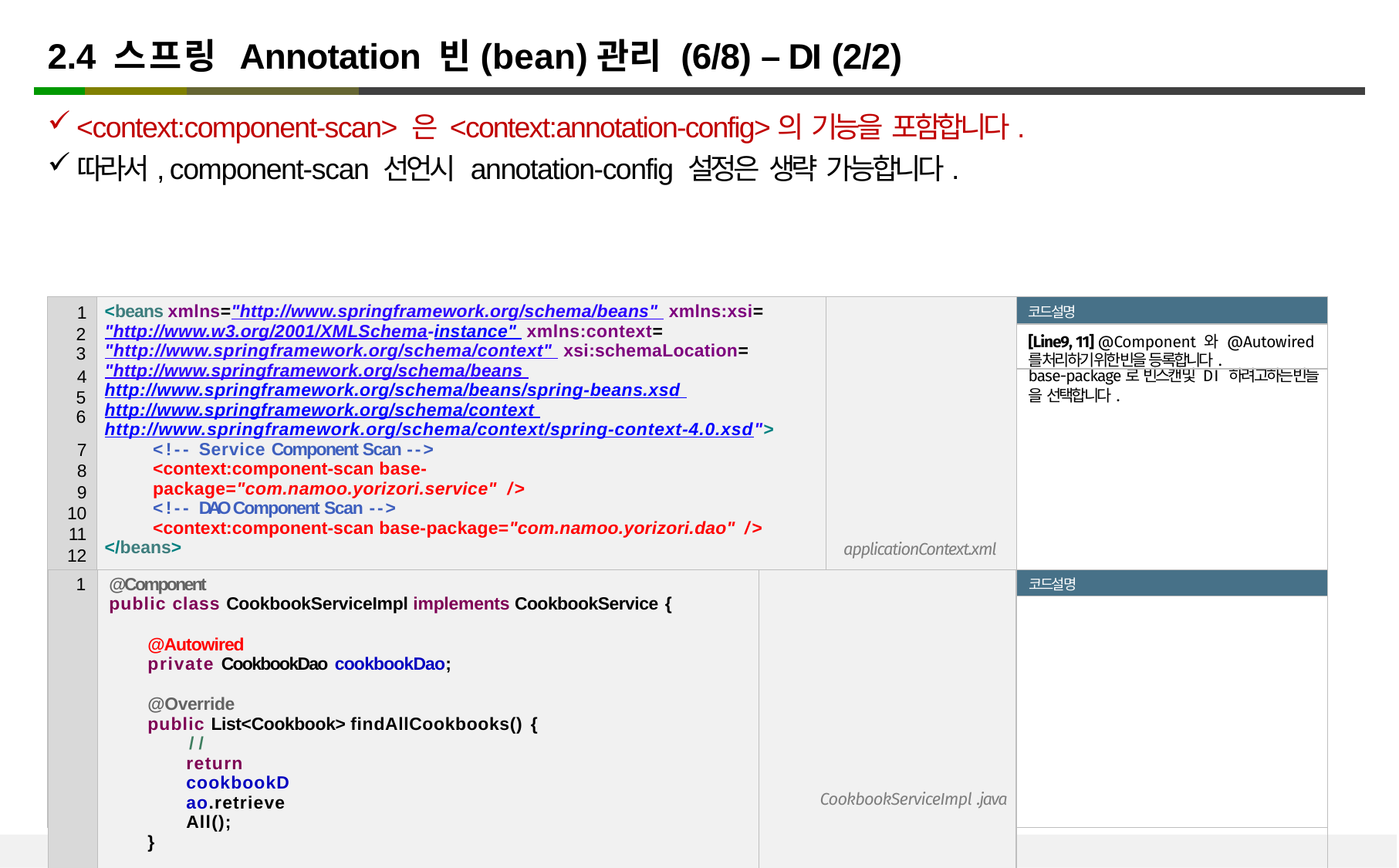

# 2.4 스프링 Annotation 빈(bean)관리 (6/8) – DI (2/2)
<context:component-scan> 은 <context:annotation-config>의 기능을 포함합니다.
따라서, component-scan 선언시 annotation-config 설정은  생략 가능합니다.

| 1 | <beans xmlns="http://www.springframework.org/schema/beans" xmlns:xsi="http://www.w3.org/2001/XMLSchema-instance" xmlns:context="http://www.springframework.org/schema/context" xsi:schemaLocation="http://www.springframework.org/schema/beans http://www.springframework.org/schema/beans/spring-beans.xsd http://www.springframework.org/schema/context http://www.springframework.org/schema/context/spring-context-4.0.xsd"> <!-- Service Component Scan --> <context:component-scan base-package="com.namoo.yorizori.service" /> <!-- DAO Component Scan --> <context:component-scan base-package="com.namoo.yorizori.dao" /> </beans> |  | 코드설명 |
| --- | --- | --- | --- |
| 2 3 |  |  | [Line9, 11] @Component 와 @Autowired 를 처리하기 위한 빈을 등록합니다. |
| 4 |  |  | base-package로 빈스캔 및 DI 하려고하는 빈들 |
| 5 6 |  |  | 을 선택합니다. |
| 7 |  |  |  |
| 8 |  |  |  |
| 9 |  |  |  |
| 10 |  |  |  |
| 11 |  | applicationContext.xml |  |
| 12 |  |  |  |
| 1 | @Component public class CookbookServiceImpl implements CookbookService { @Autowired private CookbookDao cookbookDao; @Override public List<Cookbook> findAllCookbooks() { // return cookbookDao.retrieveAll(); } | CookbookServiceImpl .java | 코드설명 |
| --- | --- | --- | --- |
|  |  |  |  |
| 2 |  |  | [Line1] applicationContext.xml 파일에 |
| 3 |  |  | stereotype annotation을 처리 할 수 있는 빈을 |
| 4 |  |  | 등록하였으므로, 빈으로 등록됩니다. |
| 5 6 |  |  | [Line4] 프로퍼티에 의존성 주입을 위해 Injection Annotation을 선언합니다. |
| 7 |  |  |  |
| 8 |  |  |  |
| 9 |  |  |  |
| 10 |  |  |  |
| 11 |  |  |  |